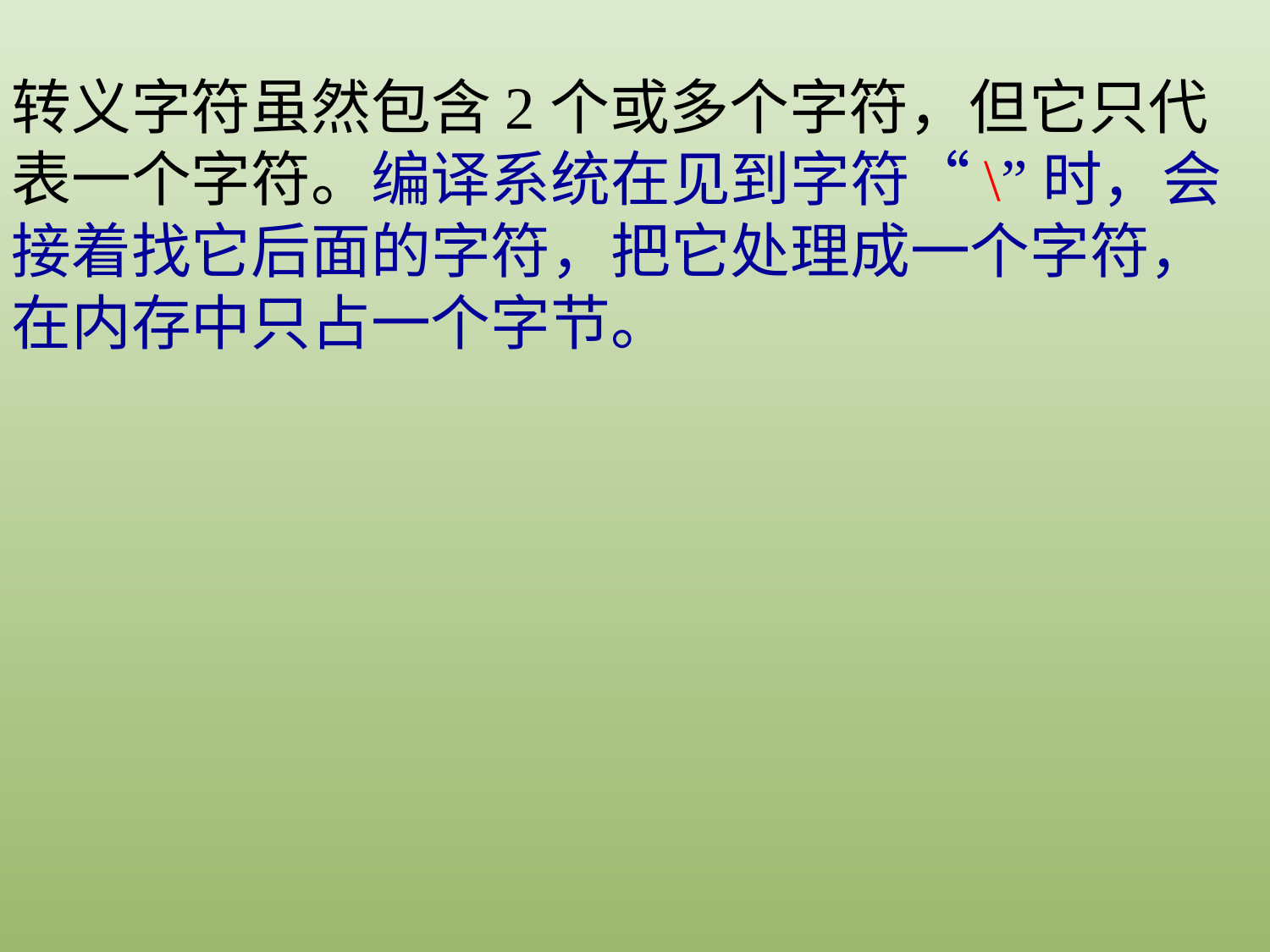

转义字符虽然包含2个或多个字符，但它只代表一个字符。编译系统在见到字符“\”时，会接着找它后面的字符，把它处理成一个字符，在内存中只占一个字节。
40